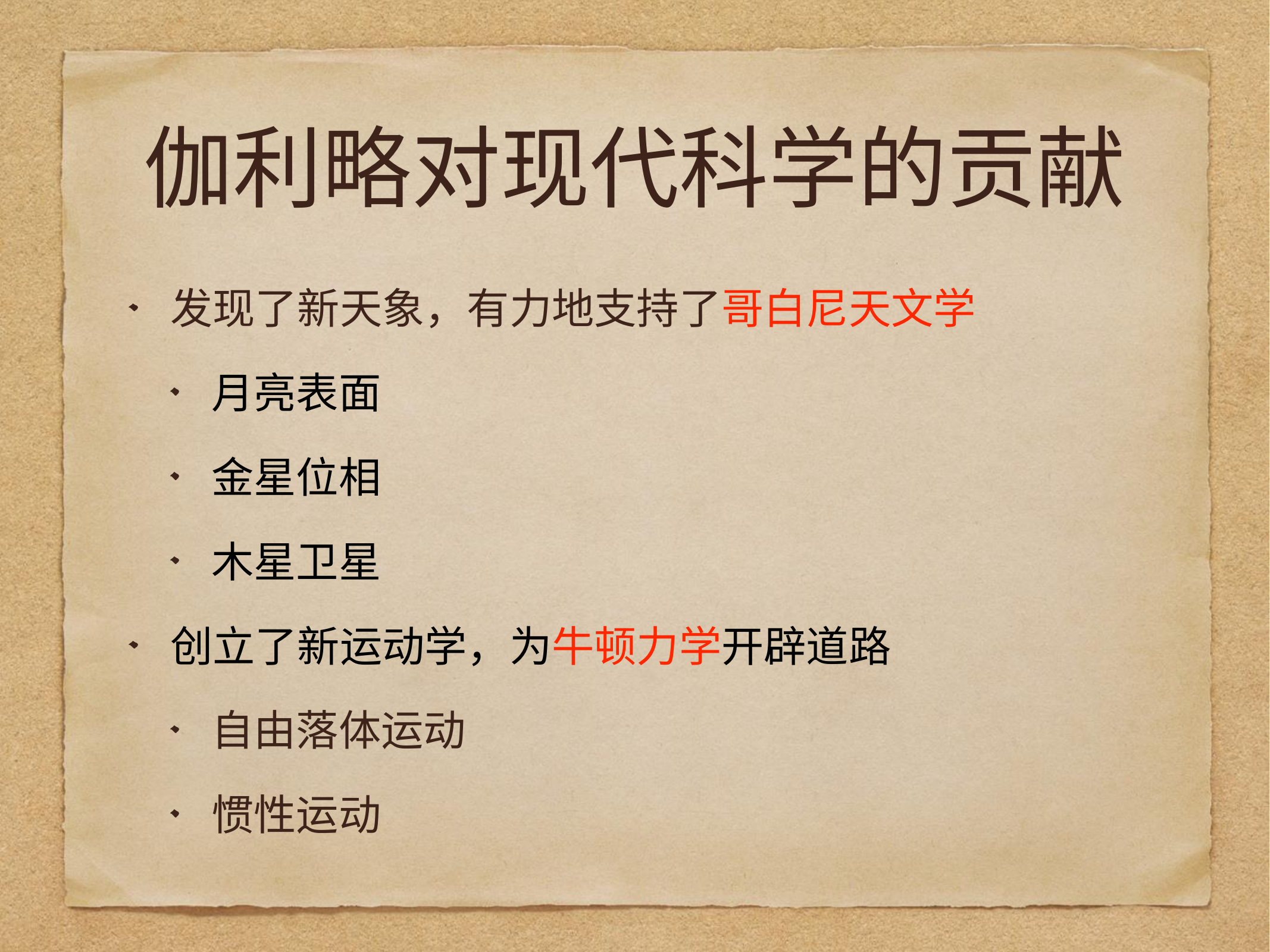

# 伽利略对现代科学的贡献
发现了新天象，有力地支持了哥白尼天文学
月亮表面
金星位相
木星卫星
创立了新运动学，为牛顿力学开辟道路
自由落体运动
惯性运动